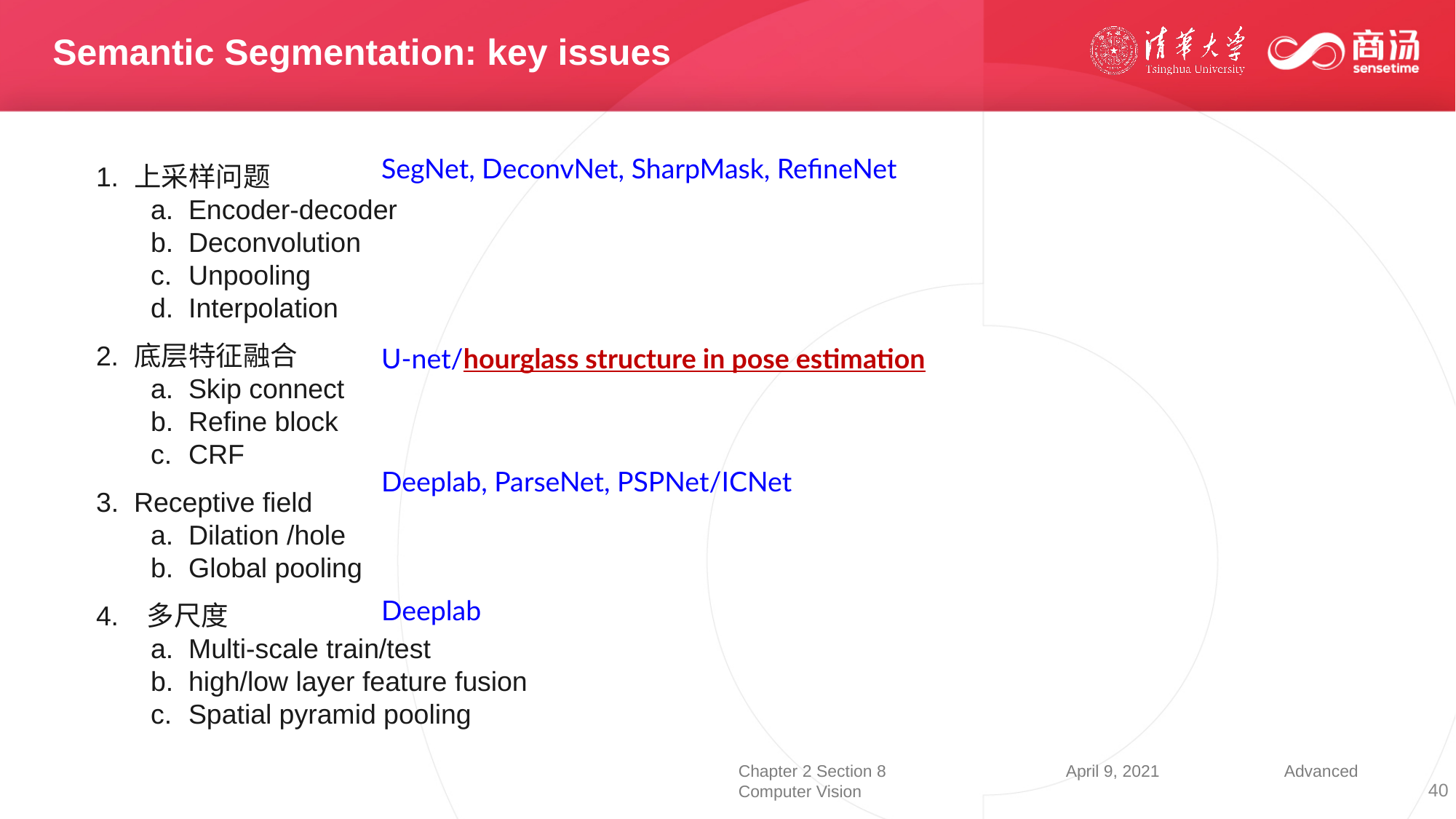

Semantic Segmentation: key issues
SegNet, DeconvNet, SharpMask, RefineNet
上采样问题
Encoder-decoder
Deconvolution
Unpooling
Interpolation
底层特征融合
Skip connect
Refine block
CRF
Receptive field
Dilation /hole
Global pooling
 多尺度
Multi-scale train/test
high/low layer feature fusion
Spatial pyramid pooling

U-net/hourglass structure in pose estimation
Deeplab, ParseNet, PSPNet/ICNet
Deeplab
40